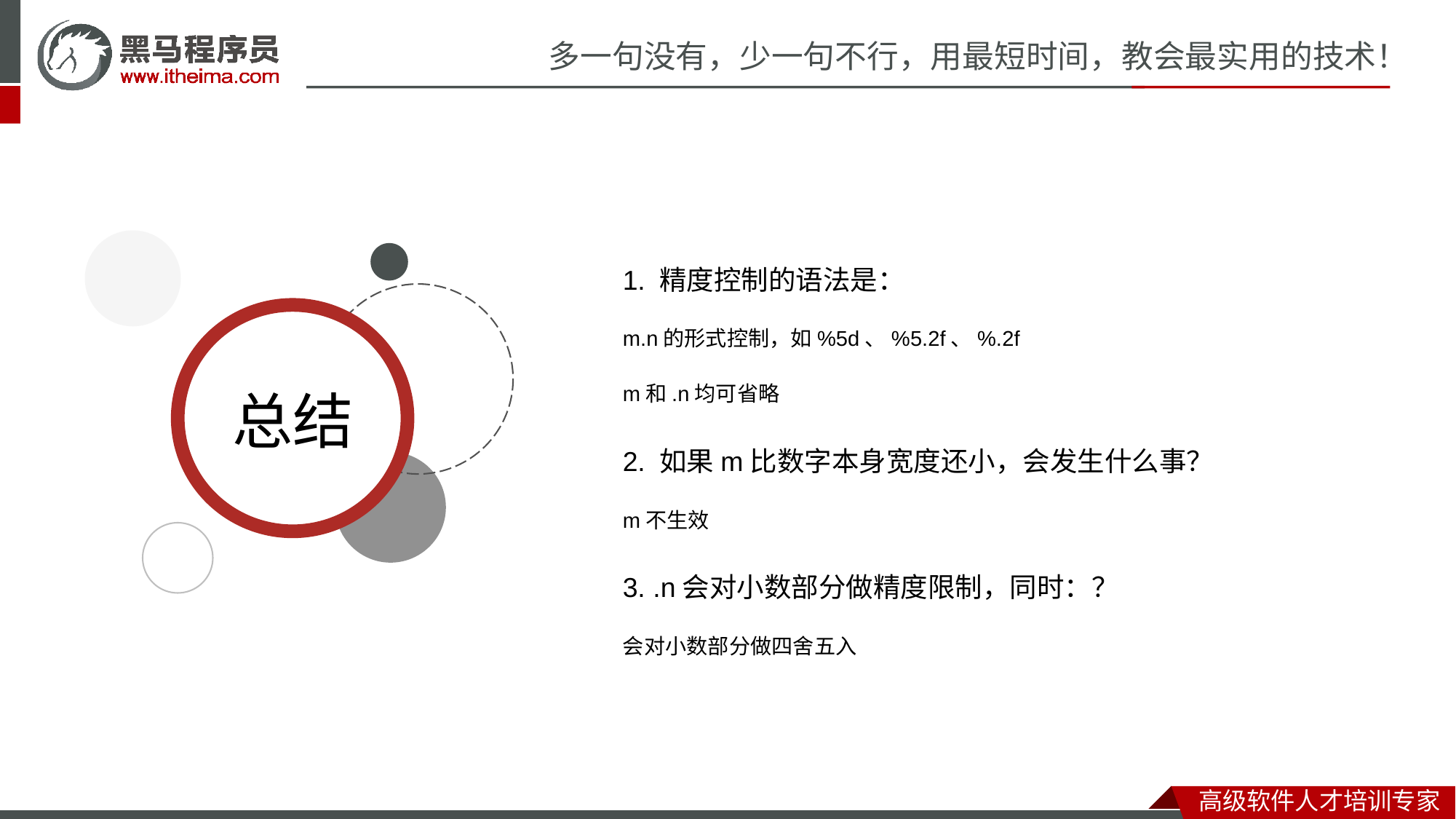

1. 精度控制的语法是：
m.n的形式控制，如%5d、%5.2f、%.2f
m和.n均可省略
2. 如果m比数字本身宽度还小，会发生什么事？
m不生效
3. .n会对小数部分做精度限制，同时：？
会对小数部分做四舍五入